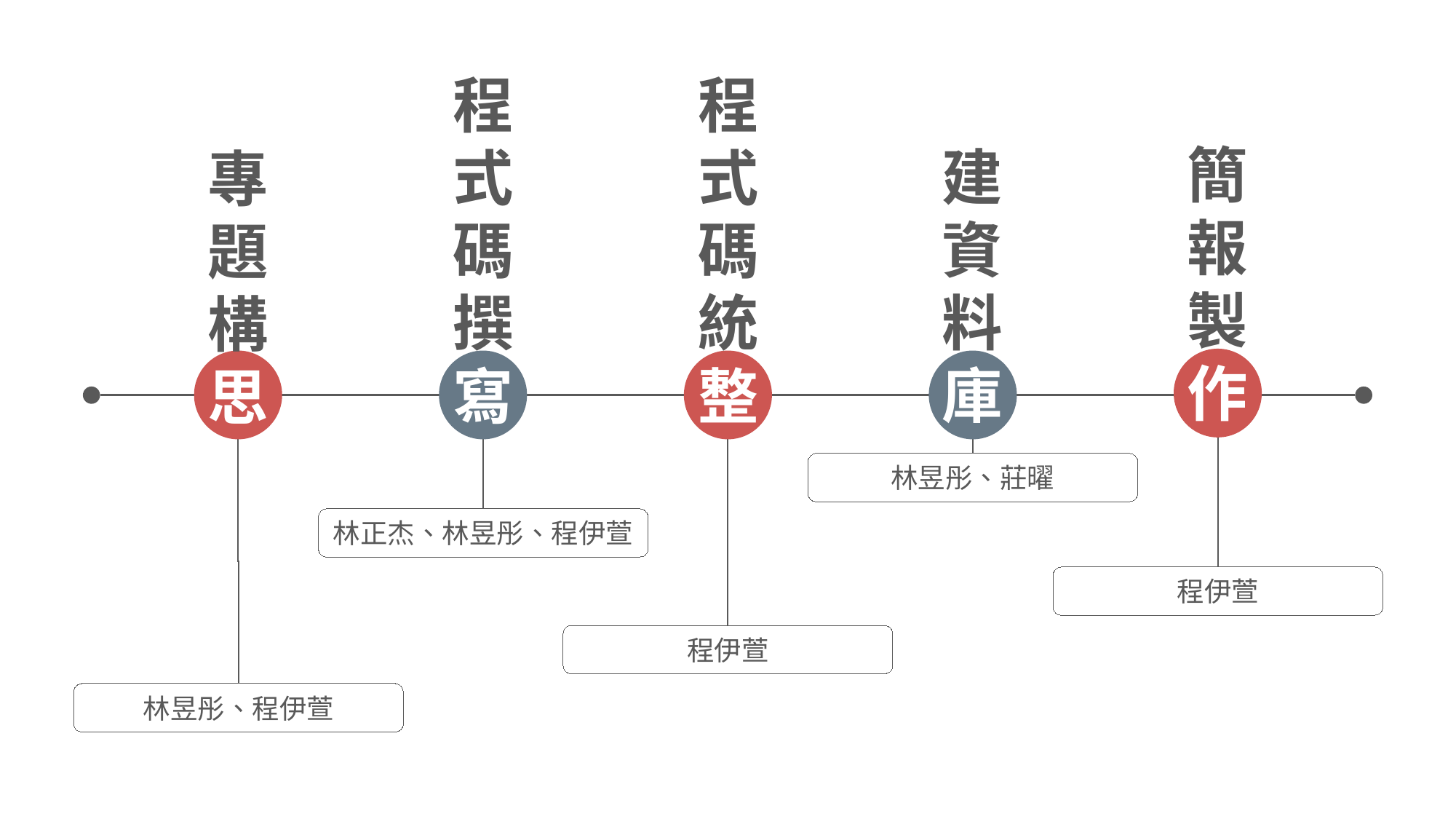

程式碼撰寫

程式碼統整

簡報製作

建資料庫

專題構思

程伊萱
林昱彤、程伊萱
林昱彤、莊曜
林正杰、林昱彤、程伊萱
程伊萱